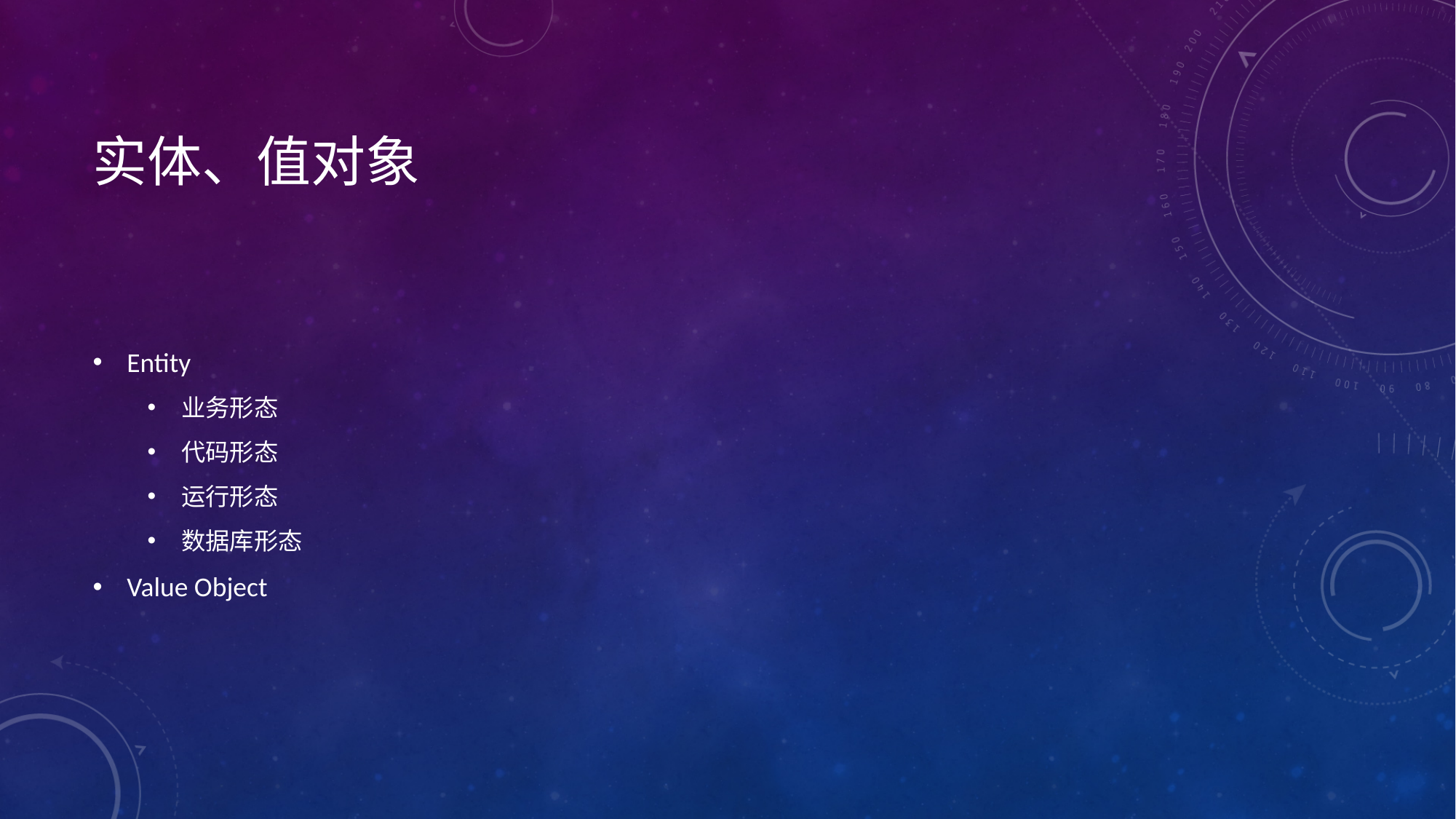

# 实体、值对象
Entity
业务形态
代码形态
运行形态
数据库形态
Value Object